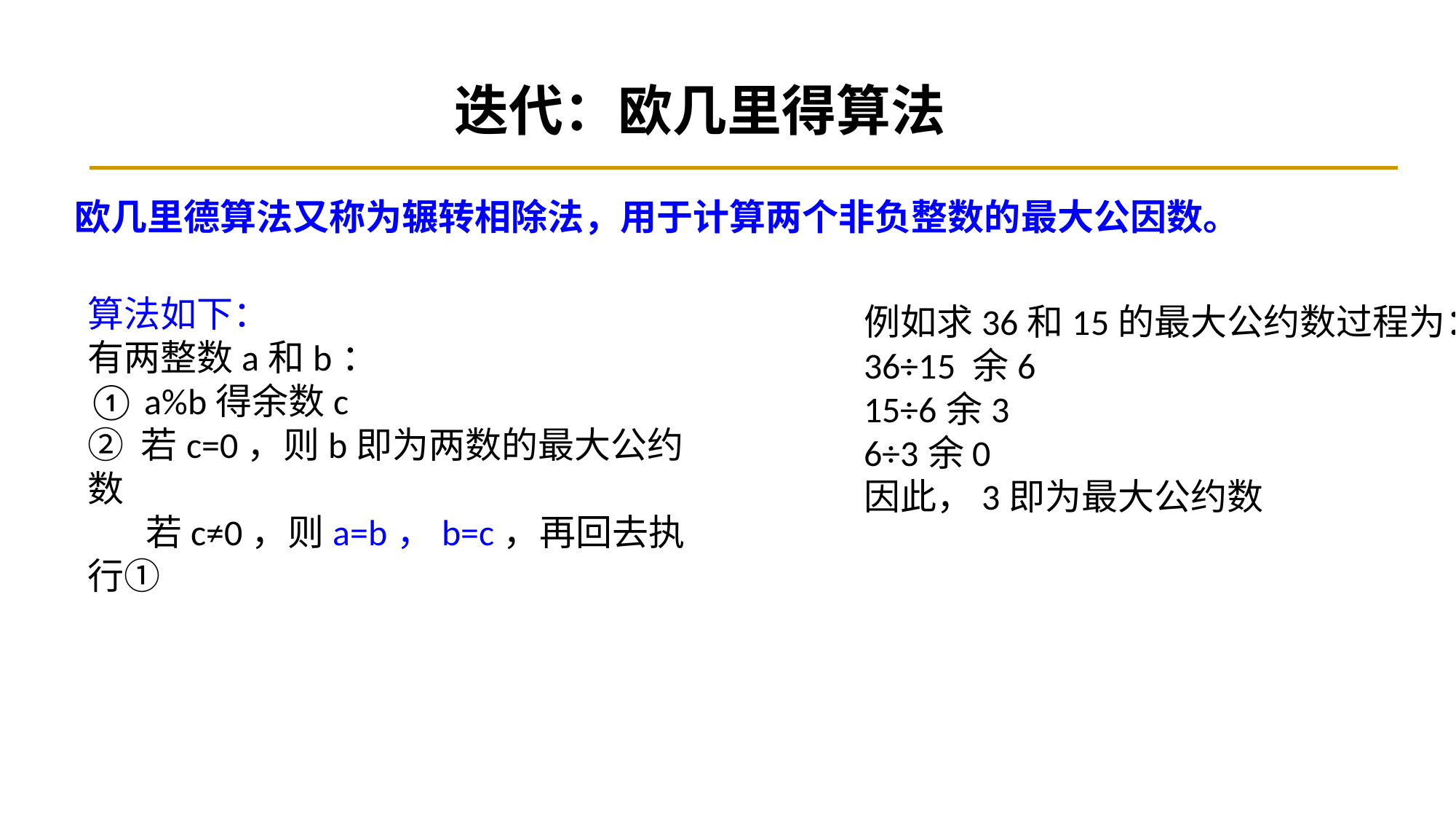

迭代：欧几里得算法
欧几里德算法又称为辗转相除法，用于计算两个非负整数的最大公因数。
算法如下：
有两整数a和b：
① a%b得余数c
② 若c=0，则b即为两数的最大公约数
      若c≠0，则a=b，b=c，再回去执行①
例如求36和15的最大公约数过程为：
36÷15 余6
15÷6余3
6÷3余0
因此，3即为最大公约数